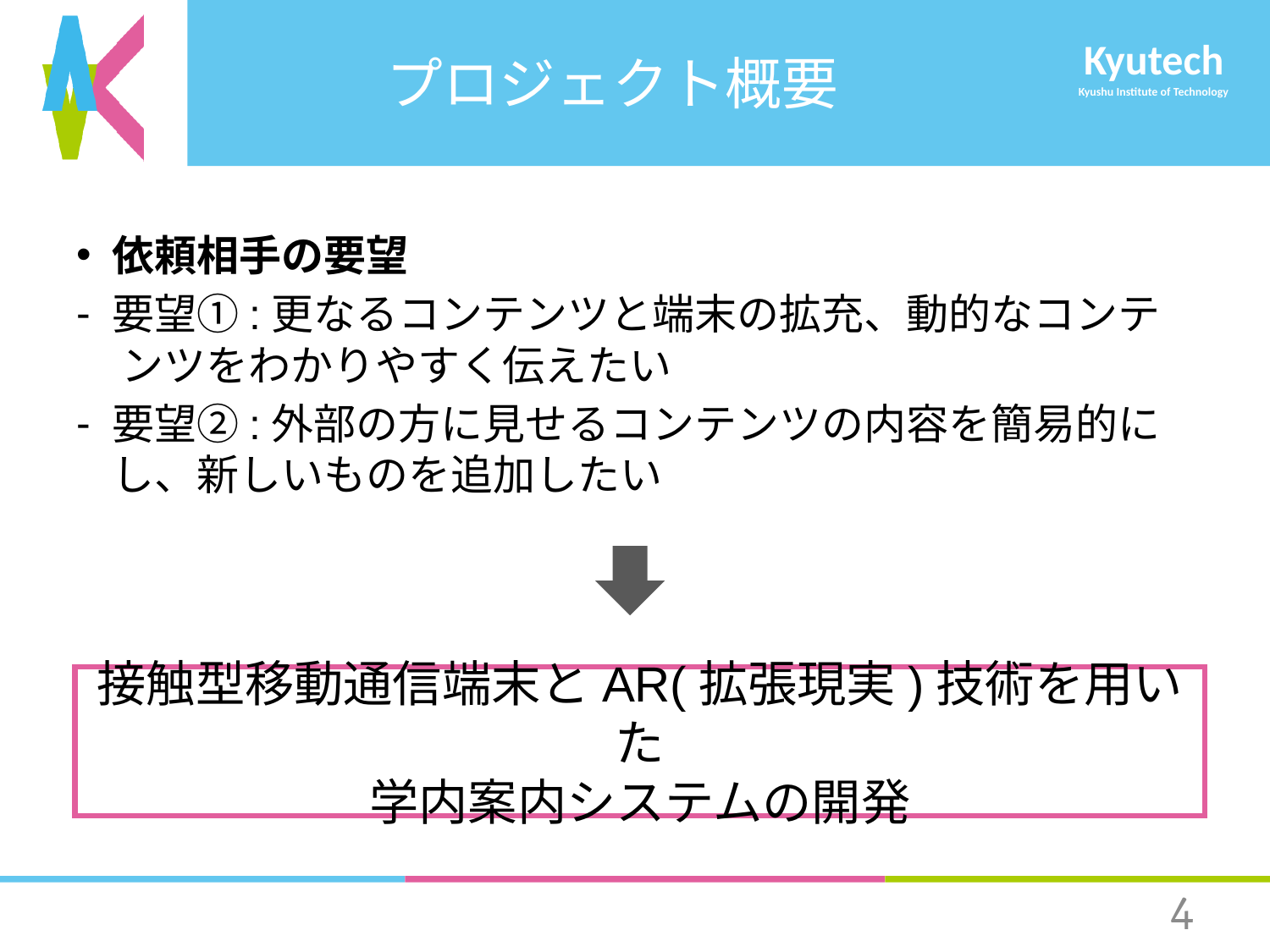

# プロジェクト概要
依頼相手の要望
要望①:更なるコンテンツと端末の拡充、動的なコンテ     ンツをわかりやすく伝えたい
要望②:外部の方に見せるコンテンツの内容を簡易的にし、新しいものを追加したい

接触型移動通信端末とAR(拡張現実)技術を用いた
学内案内システムの開発
4